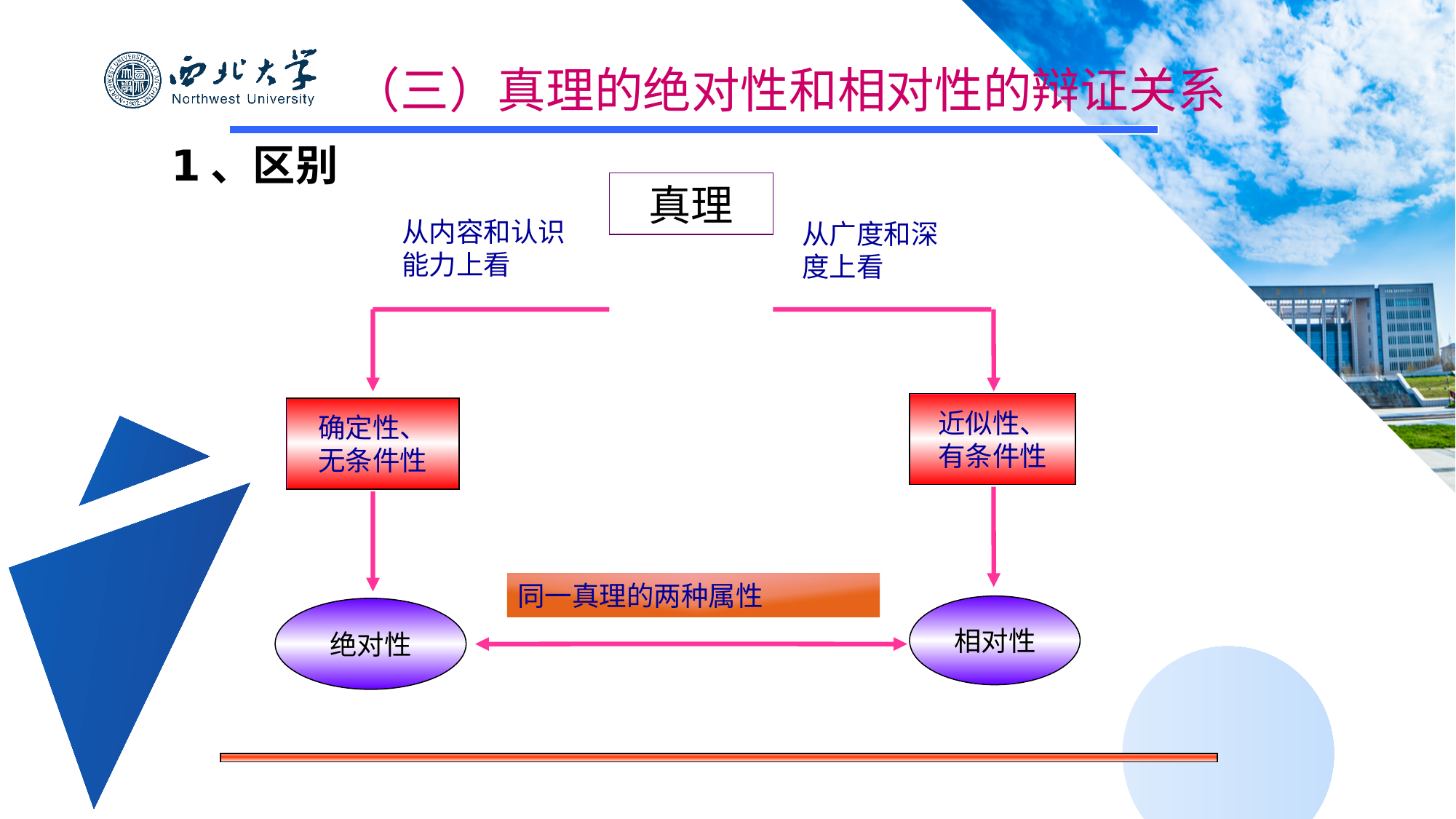

（三）真理的绝对性和相对性的辩证关系
1、区别

真理
从内容和认识能力上看
从广度和深度上看

近似性、
有条件性
确定性、
无条件性

同一真理的两种属性
相对性
绝对性